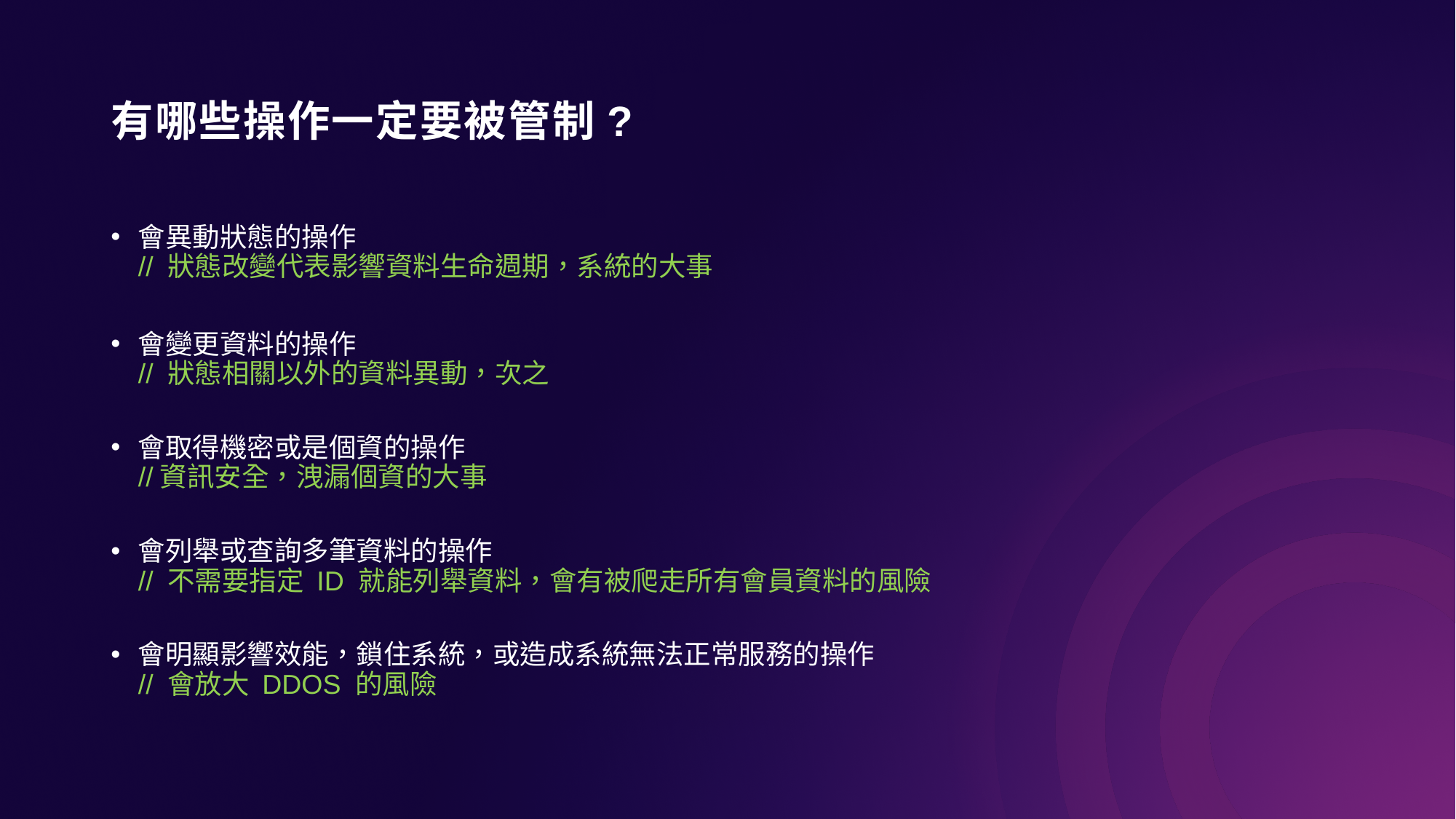

# 有哪些操作一定要被管制?
會異動狀態的操作
// 狀態改變代表影響資料生命週期，系統的大事
會變更資料的操作
// 狀態相關以外的資料異動，次之
會取得機密或是個資的操作
//資訊安全，洩漏個資的大事
會列舉或查詢多筆資料的操作
// 不需要指定 ID 就能列舉資料，會有被爬走所有會員資料的風險
會明顯影響效能，鎖住系統，或造成系統無法正常服務的操作
// 會放大 DDOS 的風險